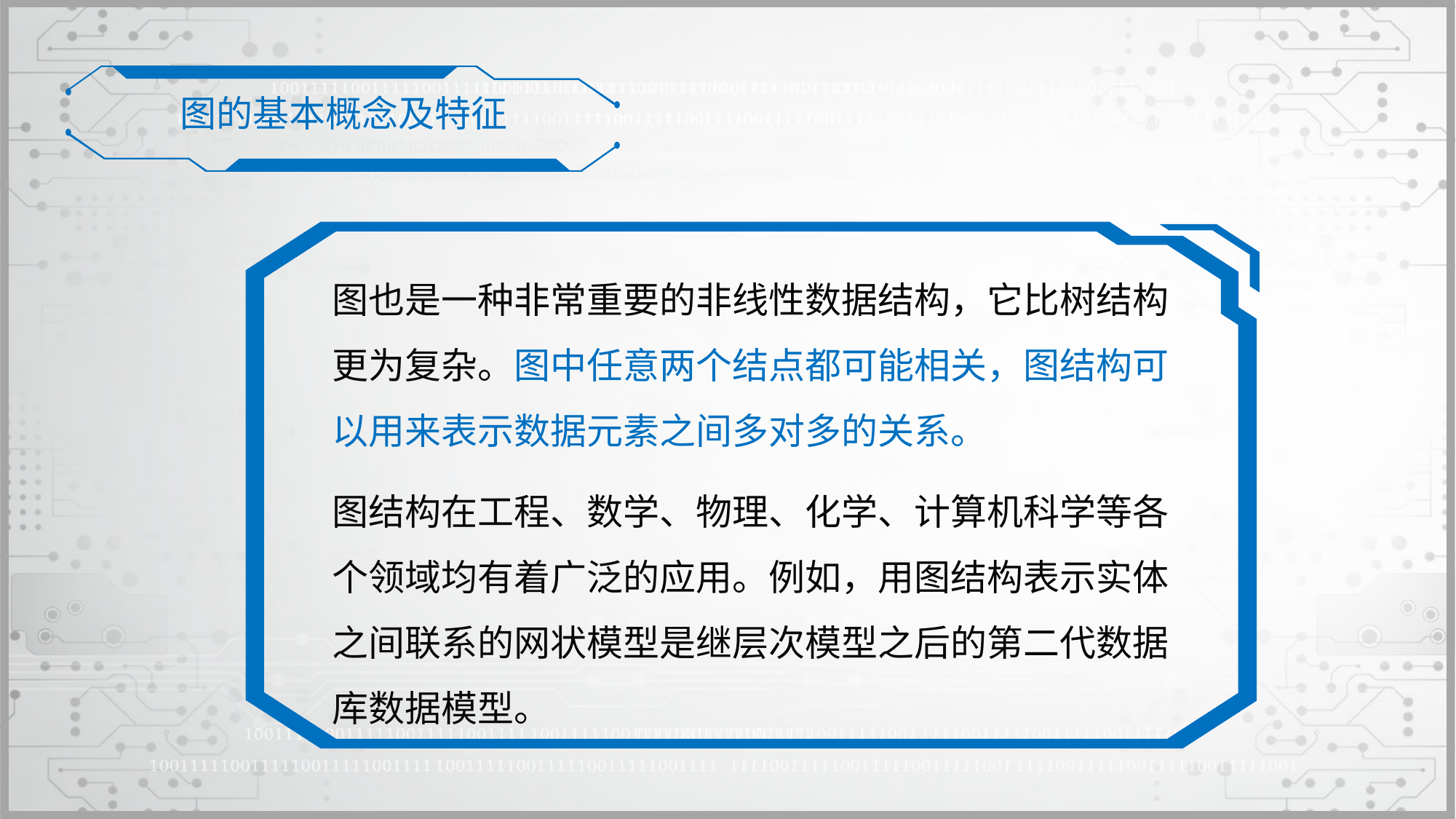

图的基本概念及特征

图也是一种非常重要的非线性数据结构，它比树结构更为复杂。图中任意两个结点都可能相关，图结构可以用来表示数据元素之间多对多的关系。
图结构在工程、数学、物理、化学、计算机科学等各个领域均有着广泛的应用。例如，用图结构表示实体之间联系的网状模型是继层次模型之后的第二代数据库数据模型。